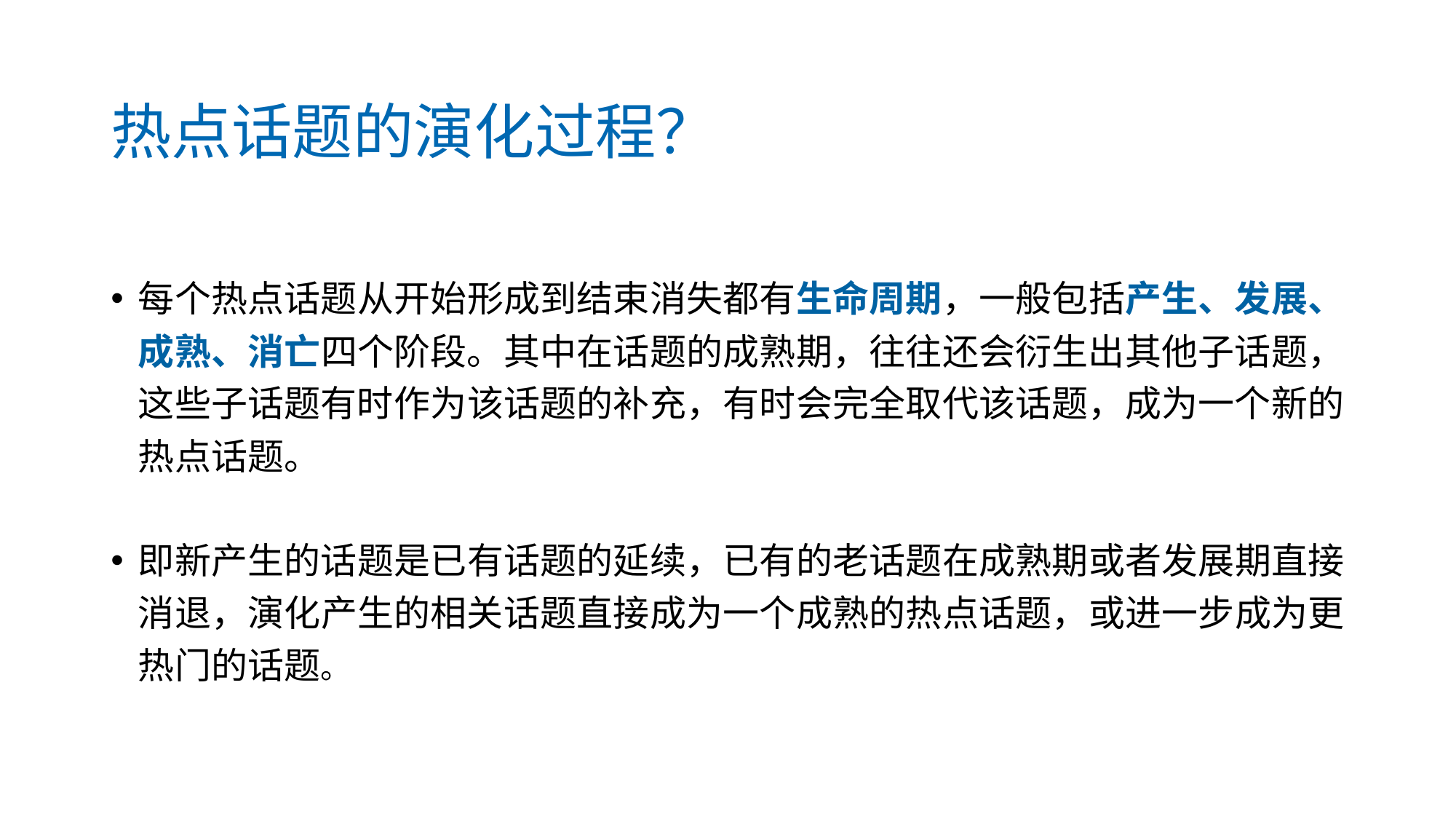

# 热点话题的演化过程？

每个热点话题从开始形成到结束消失都有生命周期，一般包括产生、发展、成熟、消亡四个阶段。其中在话题的成熟期，往往还会衍生出其他子话题，这些子话题有时作为该话题的补充，有时会完全取代该话题，成为一个新的热点话题。

即新产生的话题是已有话题的延续，已有的老话题在成熟期或者发展期直接消退，演化产生的相关话题直接成为一个成熟的热点话题，或进一步成为更热门的话题。